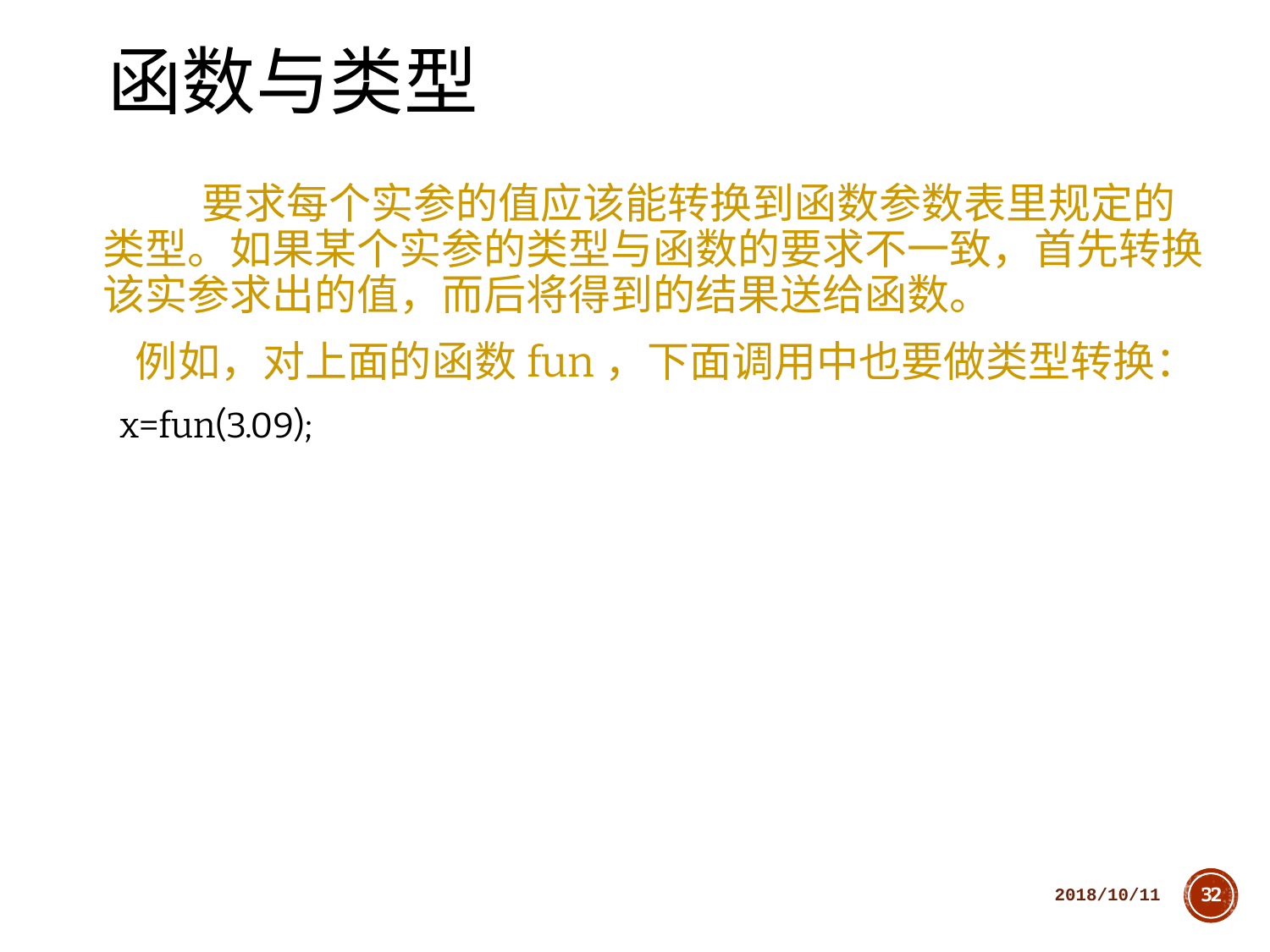

# 函数与类型
            要求每个实参的值应该能转换到函数参数表里规定的类型。如果某个实参的类型与函数的要求不一致，首先转换该实参求出的值，而后将得到的结果送给函数。
     例如，对上面的函数fun，下面调用中也要做类型转换：
      x=fun(3.09);
2018/10/11
32